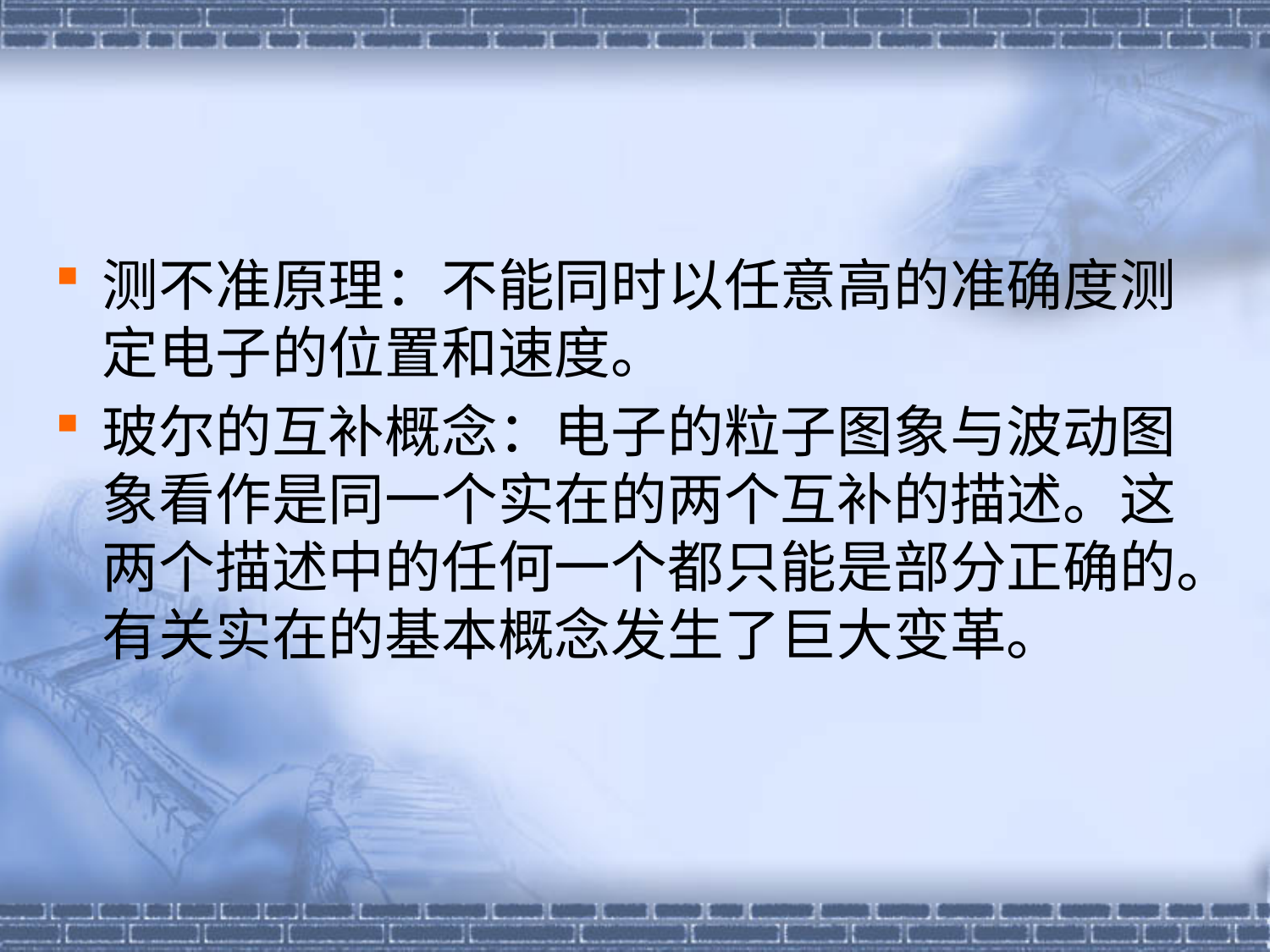

#
测不准原理：不能同时以任意高的准确度测定电子的位置和速度。
玻尔的互补概念：电子的粒子图象与波动图象看作是同一个实在的两个互补的描述。这两个描述中的任何一个都只能是部分正确的。有关实在的基本概念发生了巨大变革。